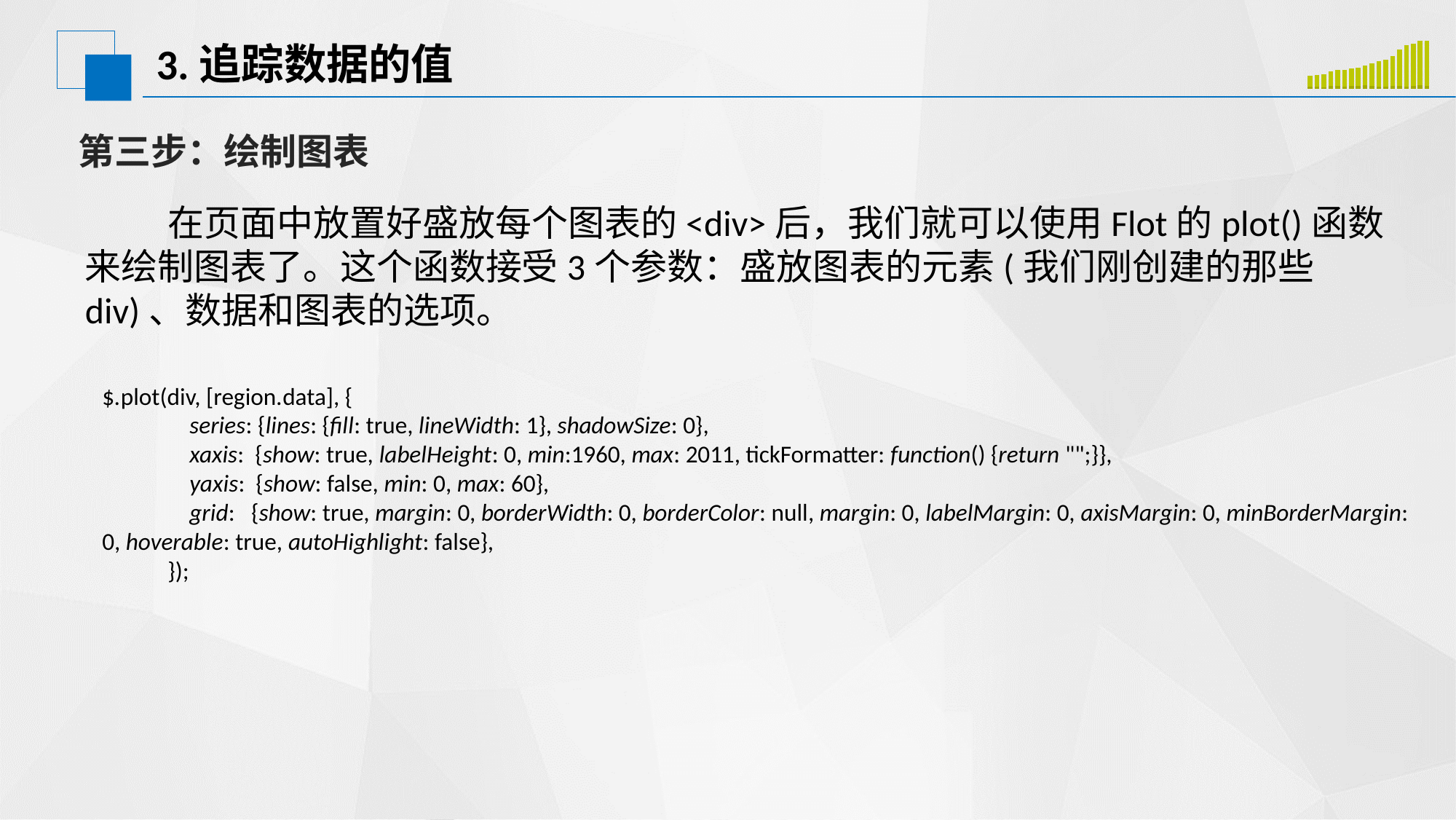

# 3.追踪数据的值

### Chart

| Category | 系列 1 | 系列 2 |
|---|---|---|
| 类别 1 | 0.3 | 1.6 |
| 类别 2 | 0.3 | 1.7 |
| 类别 3 | 0.2 | 1.9 |
| 类别 4 | 0.4 | 2.1 |
| 类别 5 | 0.4 | 2.3 |
| 类别 6 | 0.3 | 2.4 |
| 类别 7 | 0.4 | 2.5 |
| 类别 8 | 0.4 | 2.6 |
| 类别 9 | 0.5 | 2.8 |
| 类别 10 | 0.4 | 3.2 |
| 类别 11 | 0.3 | 3.6 |
| 类别 12 | 0.3 | 3.8 |
| 类别 13 | 0.4 | 4.3 |
| 类别 14 | 0.4 | 5.2 |
| 类别 15 | 0.3 | 5.9 |
| 类别 16 | 0.4 | 6.0 |
| 类别 17 | 0.5 | 6.3 |
| 类别 18 | 0.4 | 6.4 |
第三步：绘制图表
         在页面中放置好盛放每个图表的<div>后，我们就可以使用Flot的plot()函数来绘制图表了。这个函数接受3个参数：盛放图表的元素(我们刚创建的那些 div)、数据和图表的选项。
$.plot(div, [region.data], {
                series: {lines: {fill: true, lineWidth: 1}, shadowSize: 0},
                xaxis:  {show: true, labelHeight: 0, min:1960, max: 2011, tickFormatter: function() {return "";}},
                yaxis:  {show: false, min: 0, max: 60},
                grid:   {show: true, margin: 0, borderWidth: 0, borderColor: null, margin: 0, labelMargin: 0, axisMargin: 0, minBorderMargin: 0, hoverable: true, autoHighlight: false},
            });